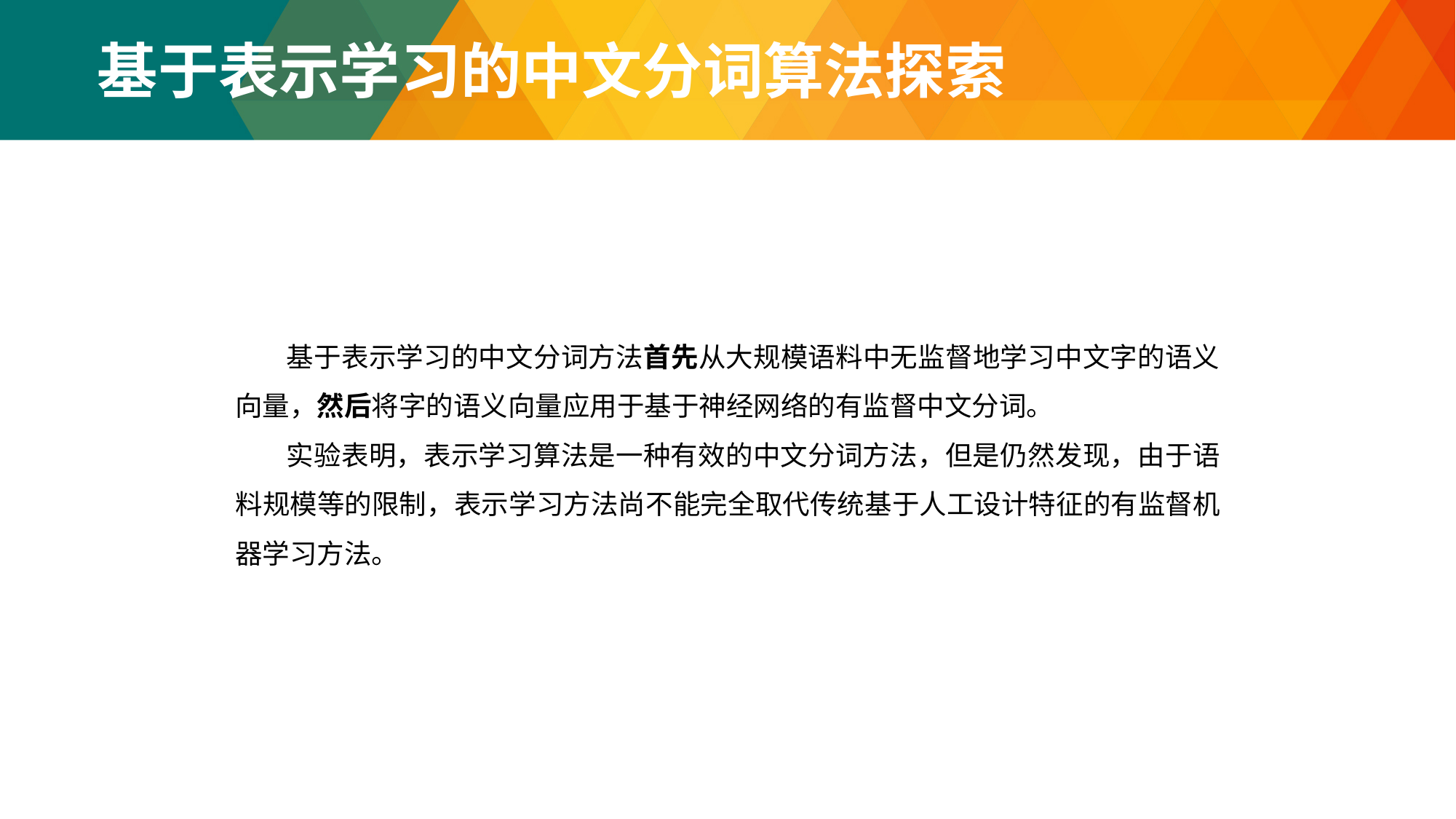

基于表示学习的中文分词算法探索
       基于表示学习的中文分词方法首先从大规模语料中无监督地学习中文字的语义向量，然后将字的语义向量应用于基于神经网络的有监督中文分词。
       实验表明，表示学习算法是一种有效的中文分词方法，但是仍然发现，由于语料规模等的限制，表示学习方法尚不能完全取代传统基于人工设计特征的有监督机器学习方法。